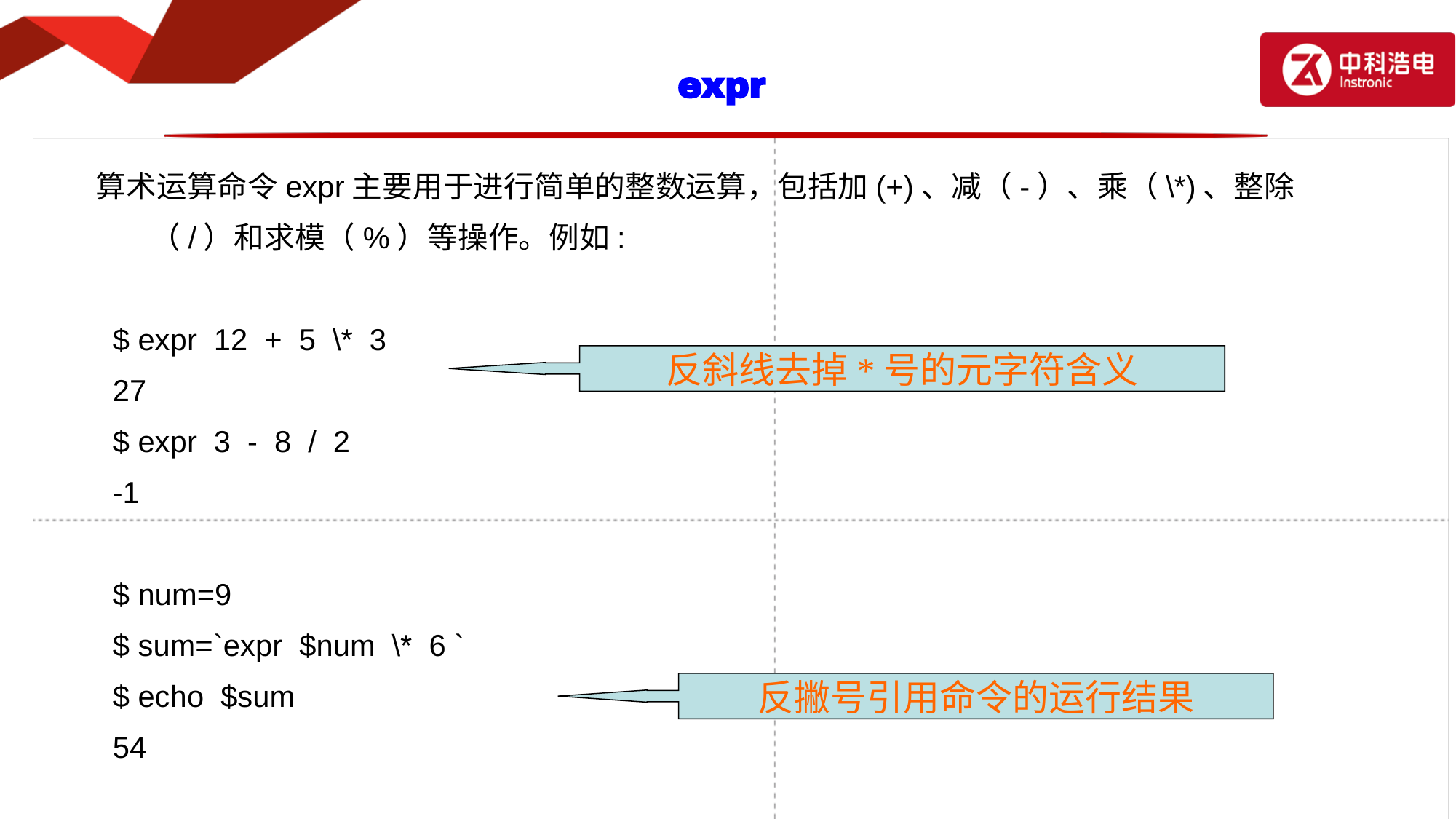

# expr
算术运算命令expr主要用于进行简单的整数运算，包括加(+)、减（-）、乘（\*)、整除（/）和求模（%）等操作。例如:

  $ expr  12  +  5  \*  3
  27
  $ expr  3  -  8  /  2
  -1

  $ num=9
  $ sum=`expr  $num  \*  6 `
  $ echo  $sum
  54
反斜线去掉*号的元字符含义
反撇号引用命令的运行结果